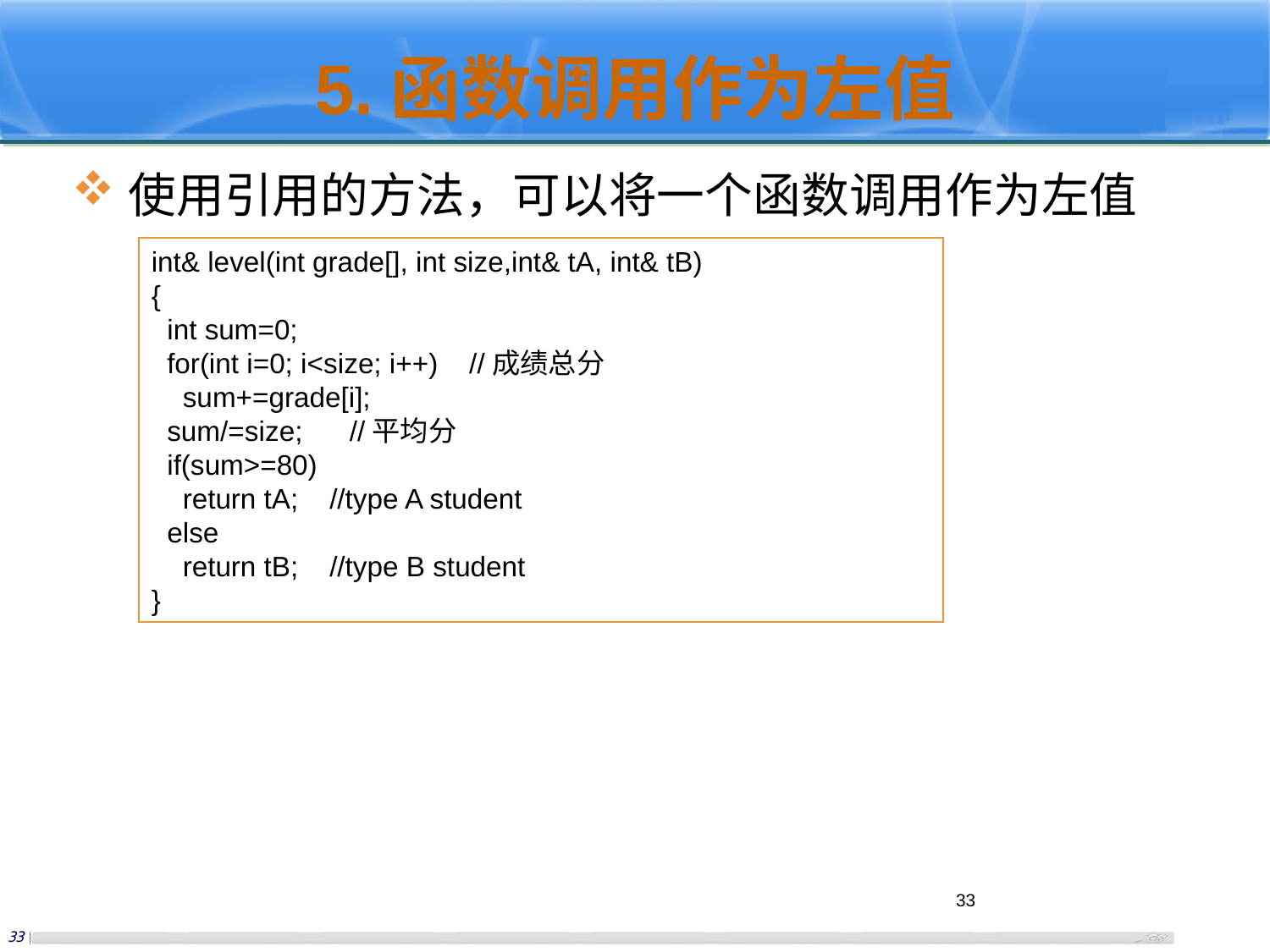

# 5.函数调用作为左值
使用引用的方法，可以将一个函数调用作为左值

int& level(int grade[], int size,int& tA, int& tB)
{
  int sum=0;
  for(int i=0; i<size; i++)    //成绩总分
    sum+=grade[i];
  sum/=size;      //平均分
  if(sum>=80)
    return tA;    //type A student
  else
    return tB;    //type B student
}
33